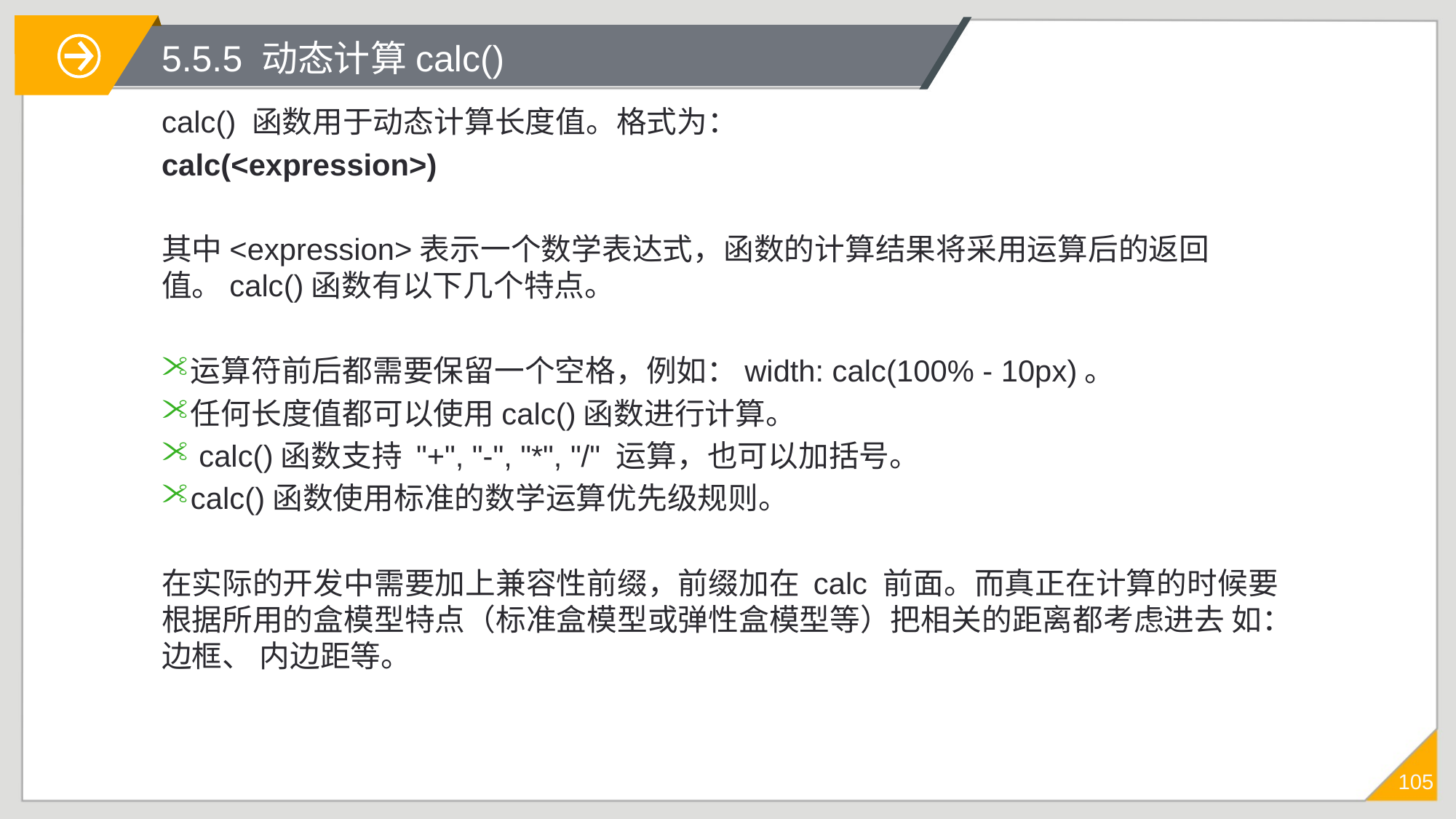

# 5.5.5 动态计算calc()
calc() 函数用于动态计算长度值。格式为：
calc(<expression>)

其中<expression>表示一个数学表达式，函数的计算结果将采用运算后的返回值。calc()函数有以下几个特点。

运算符前后都需要保留一个空格，例如：width: calc(100% - 10px)。
任何长度值都可以使用calc()函数进行计算。
 calc()函数支持 "+", "-", "*", "/" 运算，也可以加括号。
calc()函数使用标准的数学运算优先级规则。

在实际的开发中需要加上兼容性前缀，前缀加在 calc 前面。而真正在计算的时候要根据所用的盒模型特点（标准盒模型或弹性盒模型等）把相关的距离都考虑进去 如：边框、 内边距等。